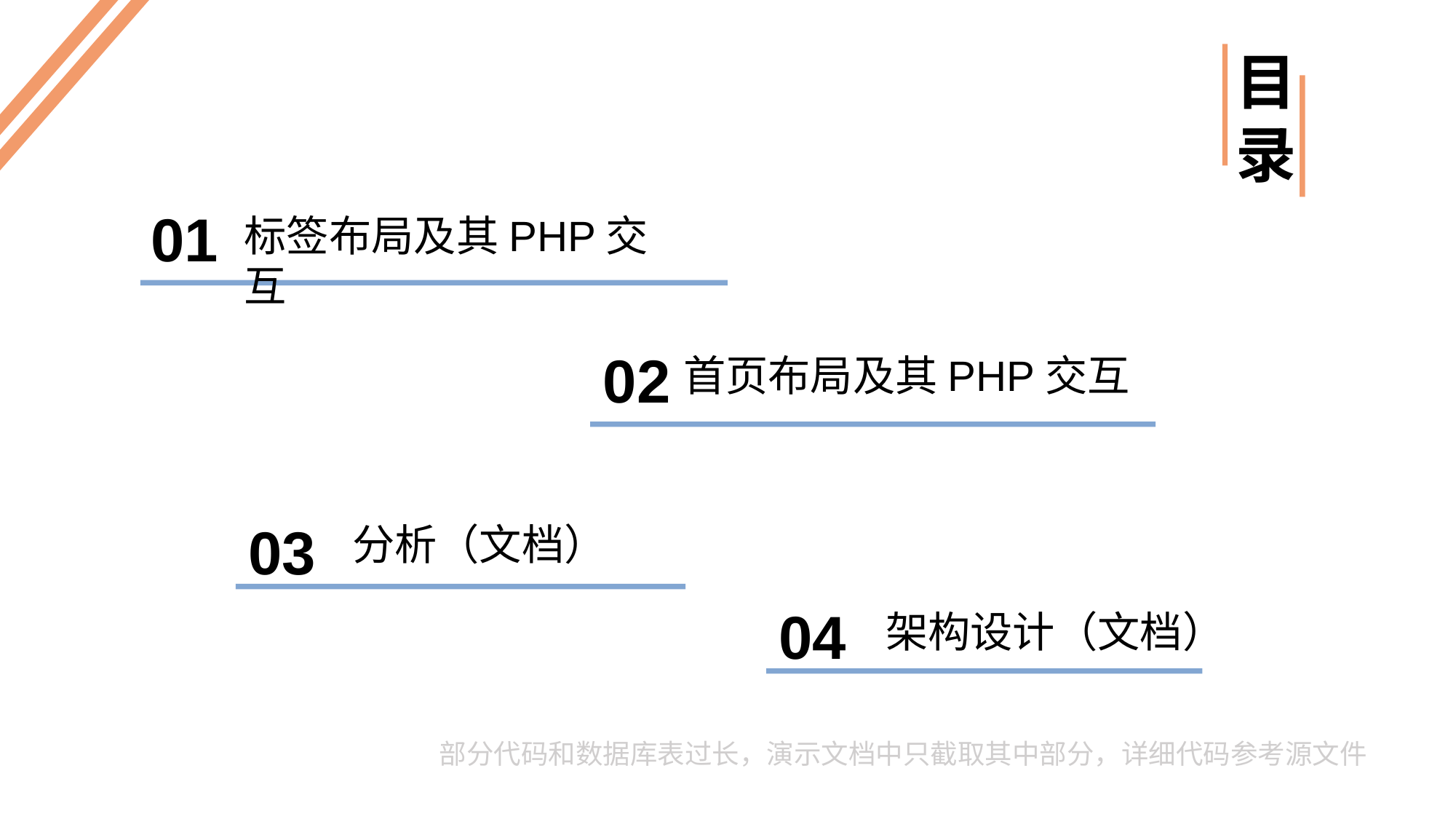

目录

01
标签布局及其PHP交互

02
首页布局及其PHP交互

03
分析（文档）

04
架构设计（文档）

部分代码和数据库表过长，演示文档中只截取其中部分，详细代码参考源文件